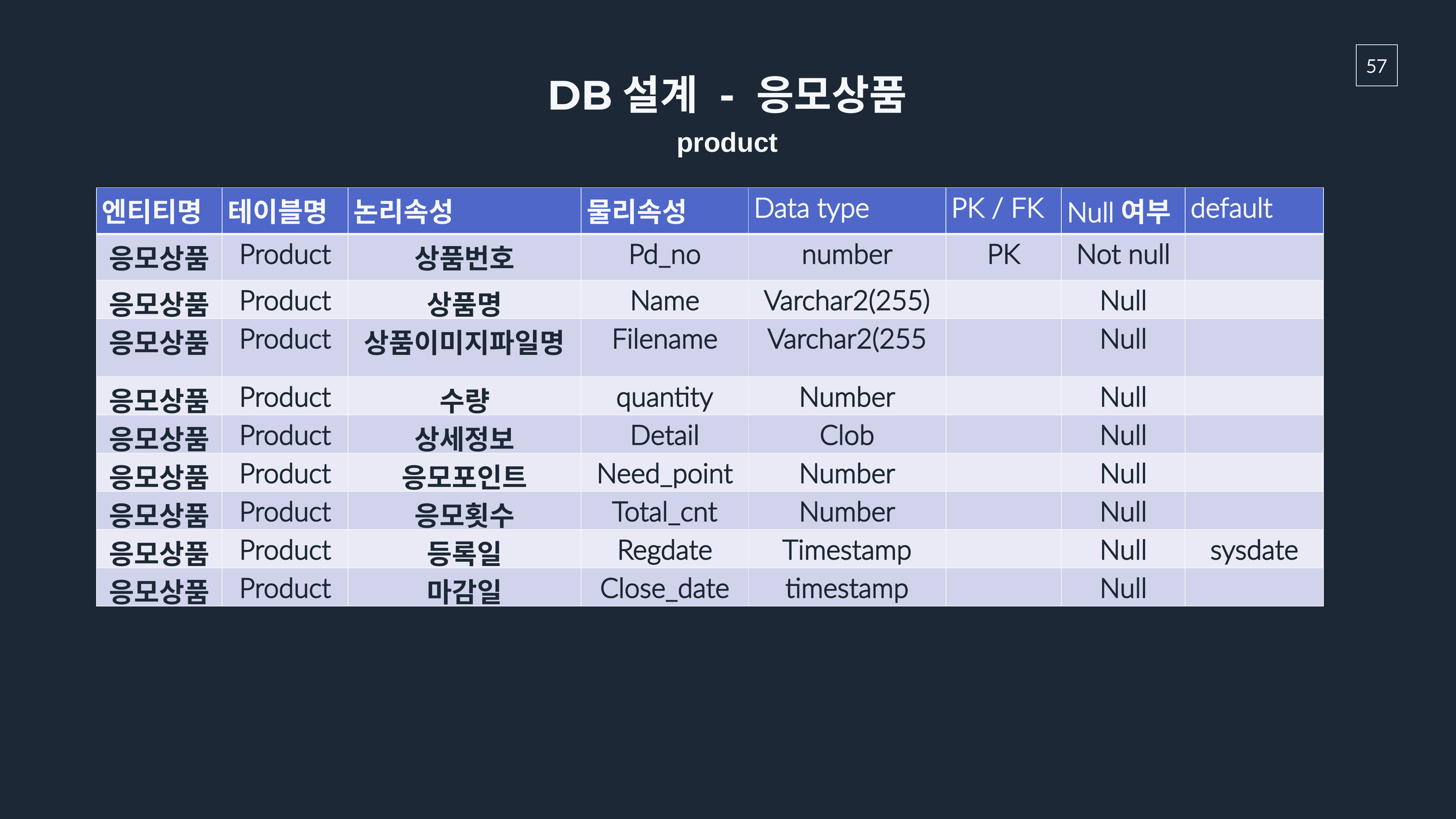

DB설계 - 응모상품
product
| 엔티티명 | 테이블명 | 논리속성 | 물리속성 | Data type | PK / FK | Null여부 | default |
| --- | --- | --- | --- | --- | --- | --- | --- |
| 응모상품 | Product | 상품번호 | Pd\_no | number | PK | Not null |  |
| 응모상품 | Product | 상품명 | Name | Varchar2(255) |  | Null |  |
| 응모상품 | Product | 상품이미지파일명 | Filename | Varchar2(255 |  | Null |  |
| 응모상품 | Product | 수량 | quantity | Number |  | Null |  |
| 응모상품 | Product | 상세정보 | Detail | Clob |  | Null |  |
| 응모상품 | Product | 응모포인트 | Need\_point | Number |  | Null |  |
| 응모상품 | Product | 응모횟수 | Total\_cnt | Number |  | Null |  |
| 응모상품 | Product | 등록일 | Regdate | Timestamp |  | Null | sysdate |
| 응모상품 | Product | 마감일 | Close\_date | timestamp |  | Null |  |